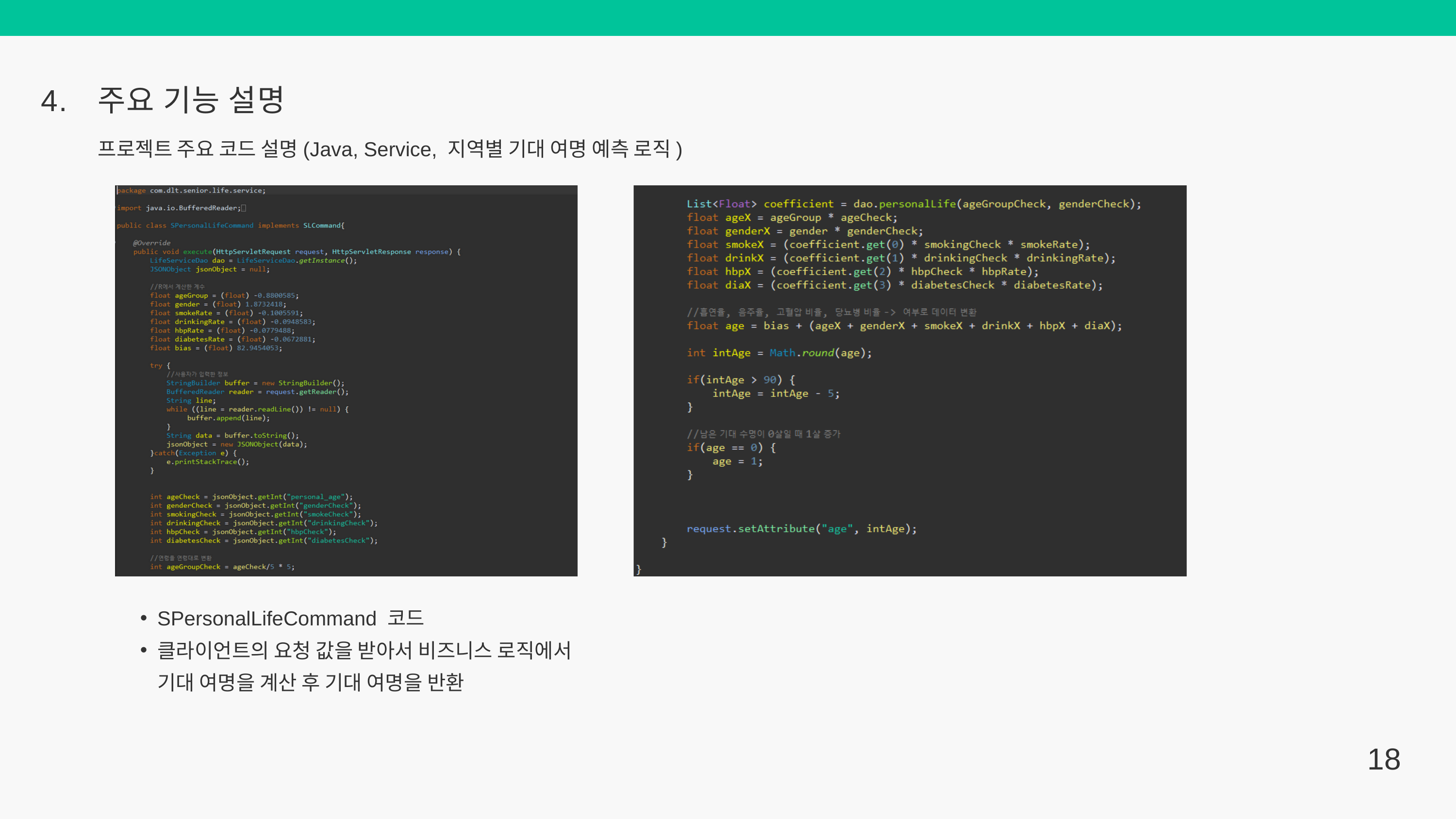

4.
주요 기능 설명
프로젝트 주요 코드 설명(Java, Service, 지역별 기대 여명 예측 로직)

SPersonalLifeCommand 코드
클라이언트의 요청 값을 받아서 비즈니스 로직에서 기대 여명을 계산 후 기대 여명을 반환
18